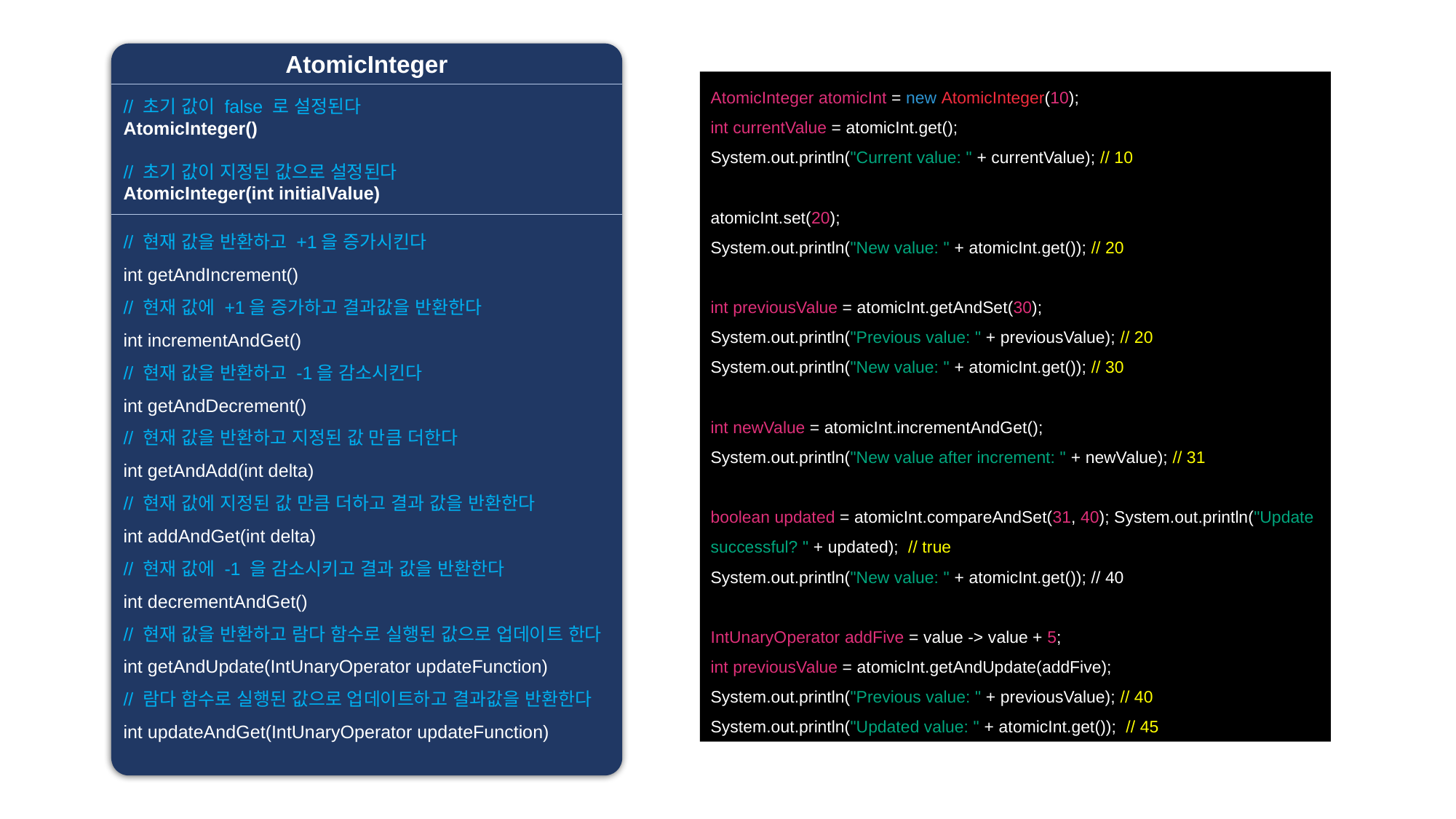

AtomicInteger
AtomicInteger atomicInt = new AtomicInteger(10);
int currentValue = atomicInt.get();
System.out.println("Current value: " + currentValue); // 10

atomicInt.set(20);
System.out.println("New value: " + atomicInt.get()); // 20

int previousValue = atomicInt.getAndSet(30);
System.out.println("Previous value: " + previousValue); // 20 System.out.println("New value: " + atomicInt.get()); // 30

int newValue = atomicInt.incrementAndGet();
System.out.println("New value after increment: " + newValue); // 31

boolean updated = atomicInt.compareAndSet(31, 40); System.out.println("Update successful? " + updated);  // true
System.out.println("New value: " + atomicInt.get()); // 40

IntUnaryOperator addFive = value -> value + 5;
int previousValue = atomicInt.getAndUpdate(addFive); System.out.println("Previous value: " + previousValue); // 40 System.out.println("Updated value: " + atomicInt.get());  // 45
// 초기 값이 false 로 설정된다
AtomicInteger()

// 초기 값이 지정된 값으로 설정된다
AtomicInteger(int initialValue)
// 현재 값을 반환하고 +1을 증가시킨다
int getAndIncrement()
// 현재 값에 +1을 증가하고 결과값을 반환한다
int incrementAndGet()
// 현재 값을 반환하고 -1을 감소시킨다
int getAndDecrement()
// 현재 값을 반환하고 지정된 값 만큼 더한다
int getAndAdd(int delta)
// 현재 값에 지정된 값 만큼 더하고 결과 값을 반환한다
int addAndGet(int delta)
// 현재 값에 -1 을 감소시키고 결과 값을 반환한다
int decrementAndGet()
// 현재 값을 반환하고 람다 함수로 실행된 값으로 업데이트 한다
int getAndUpdate(IntUnaryOperator updateFunction)
// 람다 함수로 실행된 값으로 업데이트하고 결과값을 반환한다
int updateAndGet(IntUnaryOperator updateFunction)